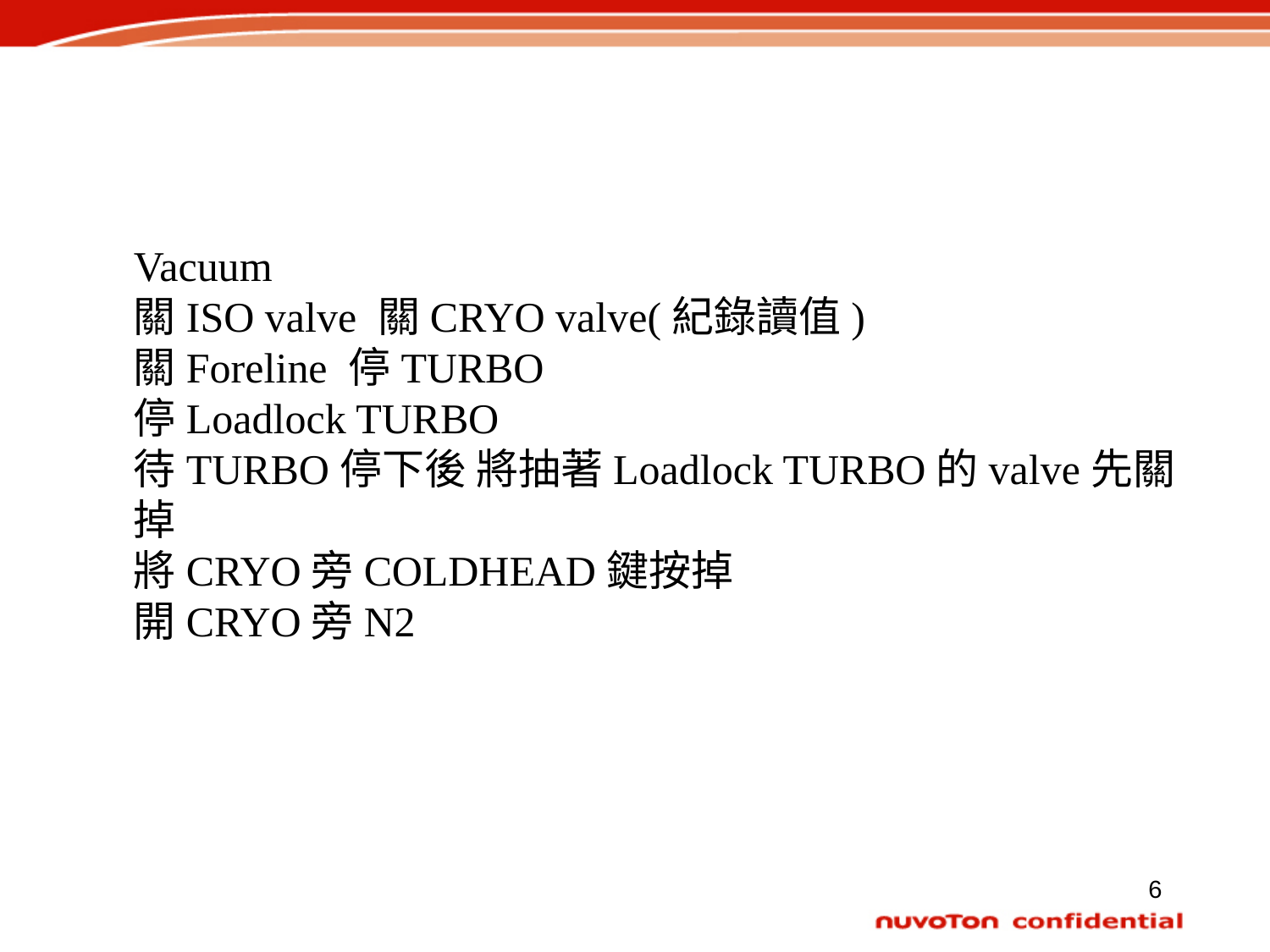

Vacuum
關ISO valve 關CRYO valve(紀錄讀值)
關Foreline 停TURBO
停Loadlock TURBO
待TURBO停下後 將抽著Loadlock TURBO的valve先關掉
將CRYO旁COLDHEAD鍵按掉
開CRYO旁N2

6